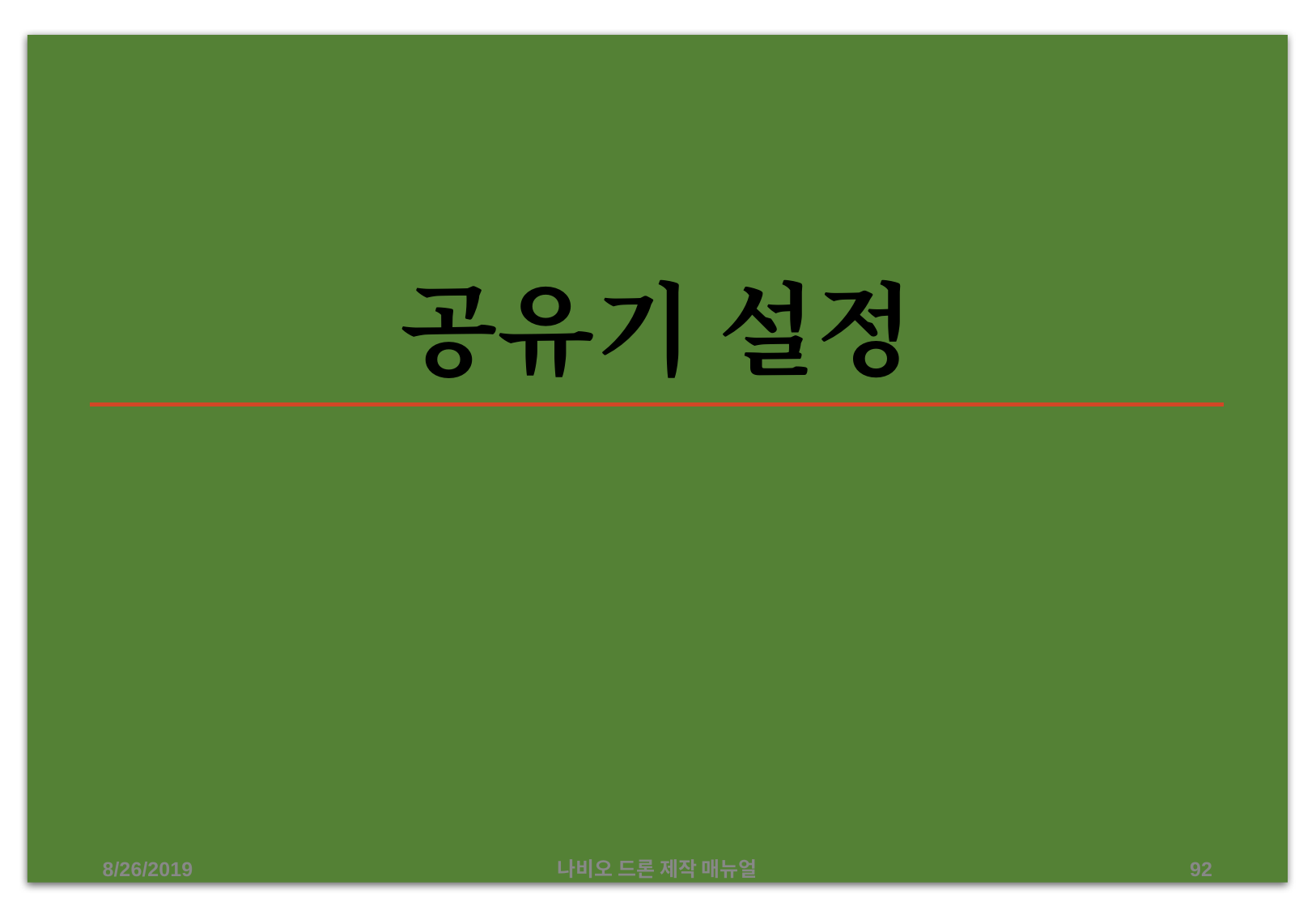

# 공유기 설정

8/26/2019
나비오 드론 제작 매뉴얼
92